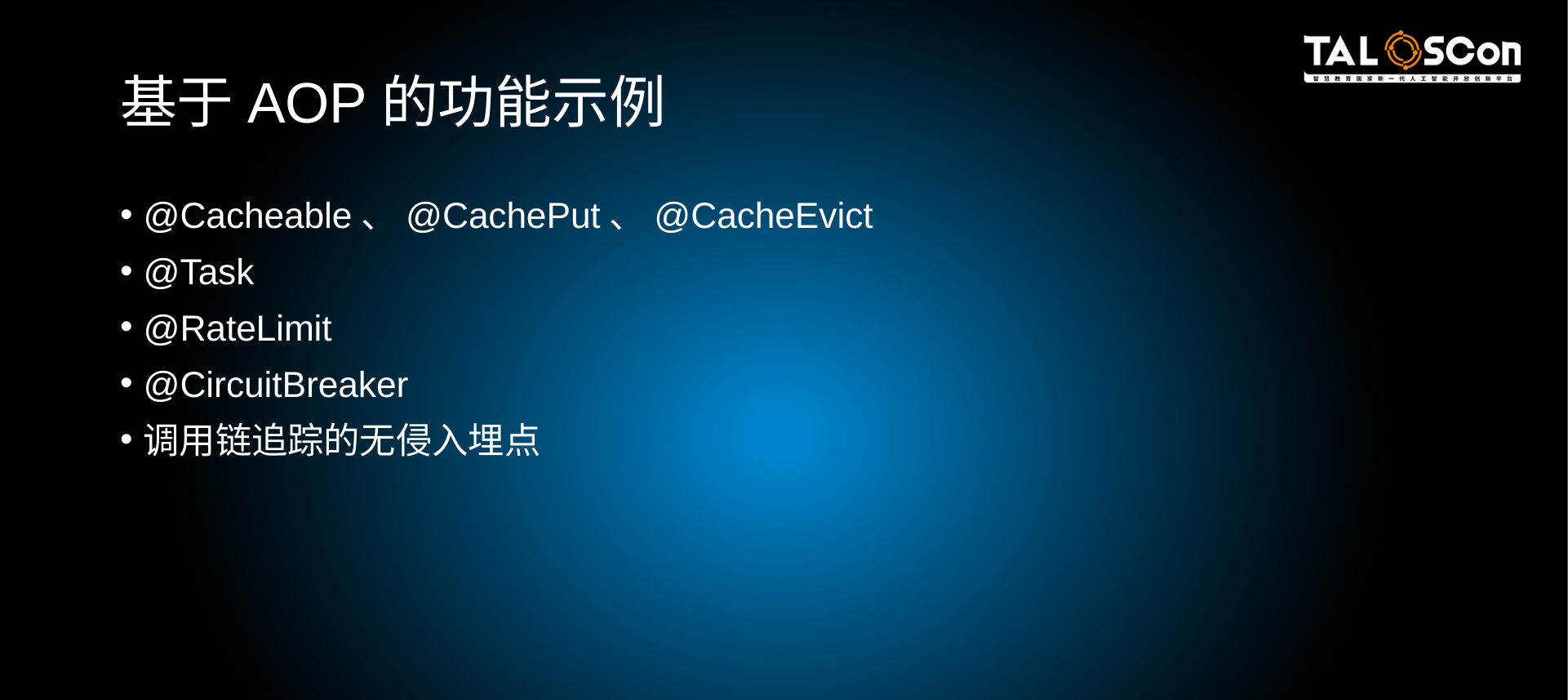

# 基于AOP的功能示例
@Cacheable、@CachePut、@CacheEvict
@Task
@RateLimit
@CircuitBreaker
调用链追踪的无侵入埋点